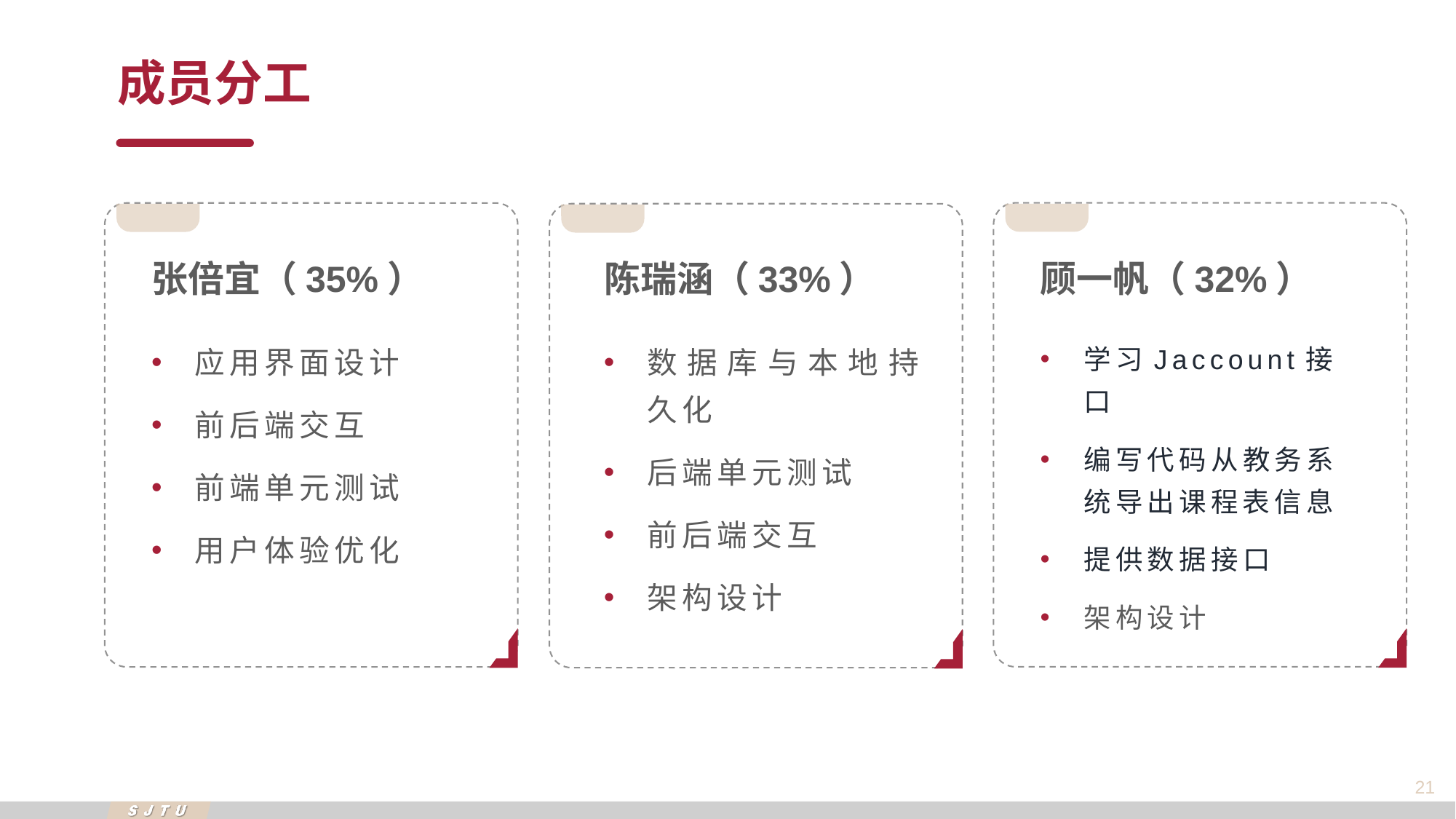

成员分工

顾一帆（32%）
张倍宜（35%）
陈瑞涵（33%）
学习Jaccount接口
编写代码从教务系统导出课程表信息
提供数据接口
架构设计
应用界面设计
前后端交互
前端单元测试
用户体验优化
数据库与本地持久化
后端单元测试
前后端交互
架构设计
21